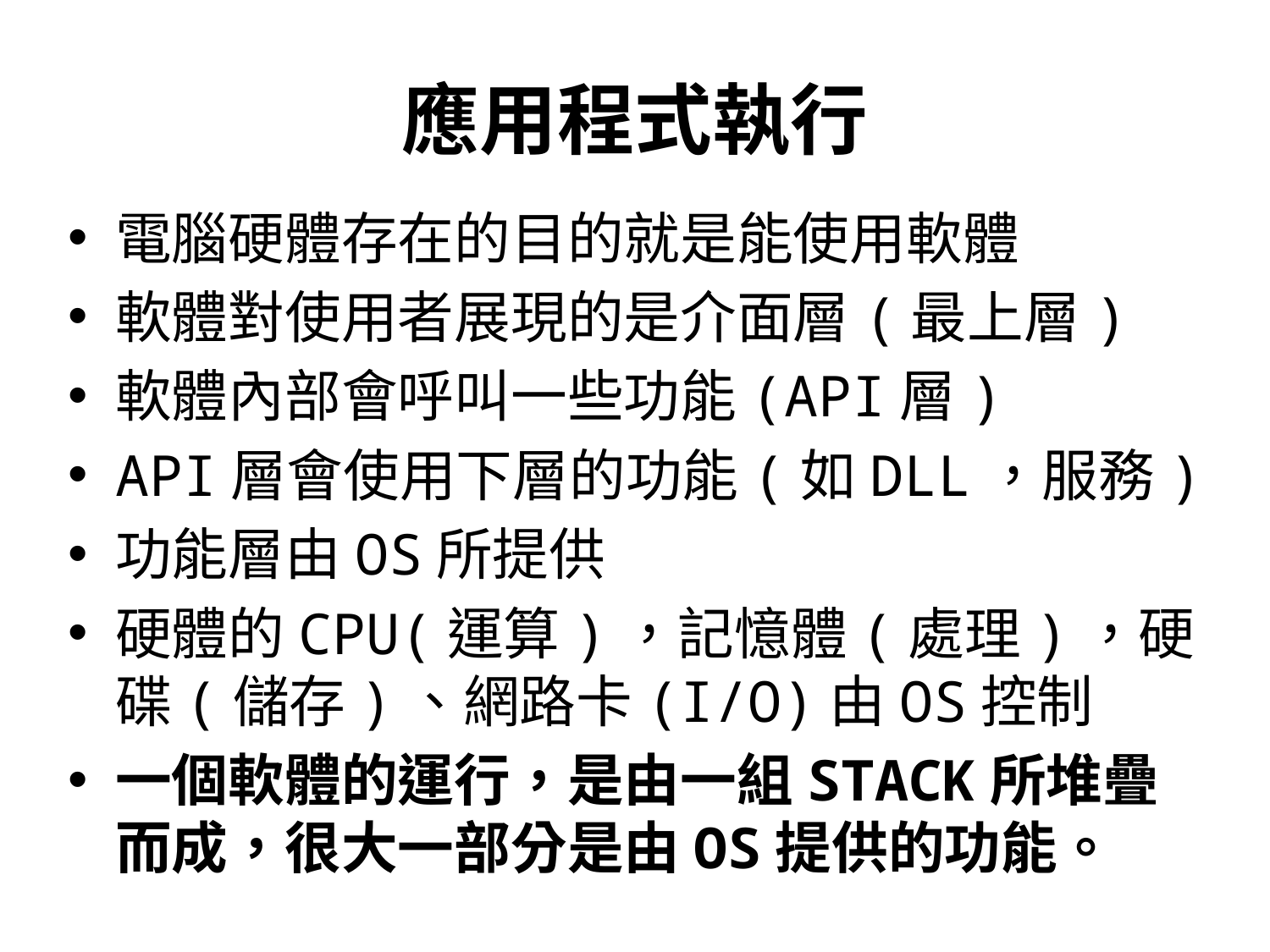

# 應用程式執行
電腦硬體存在的目的就是能使用軟體
軟體對使用者展現的是介面層(最上層)
軟體內部會呼叫一些功能(API層)
API層會使用下層的功能(如DLL，服務)
功能層由OS所提供
硬體的CPU(運算)，記憶體(處理)，硬碟(儲存)、網路卡(I/O)由OS控制
一個軟體的運行，是由一組STACK所堆疊而成，很大一部分是由OS提供的功能。